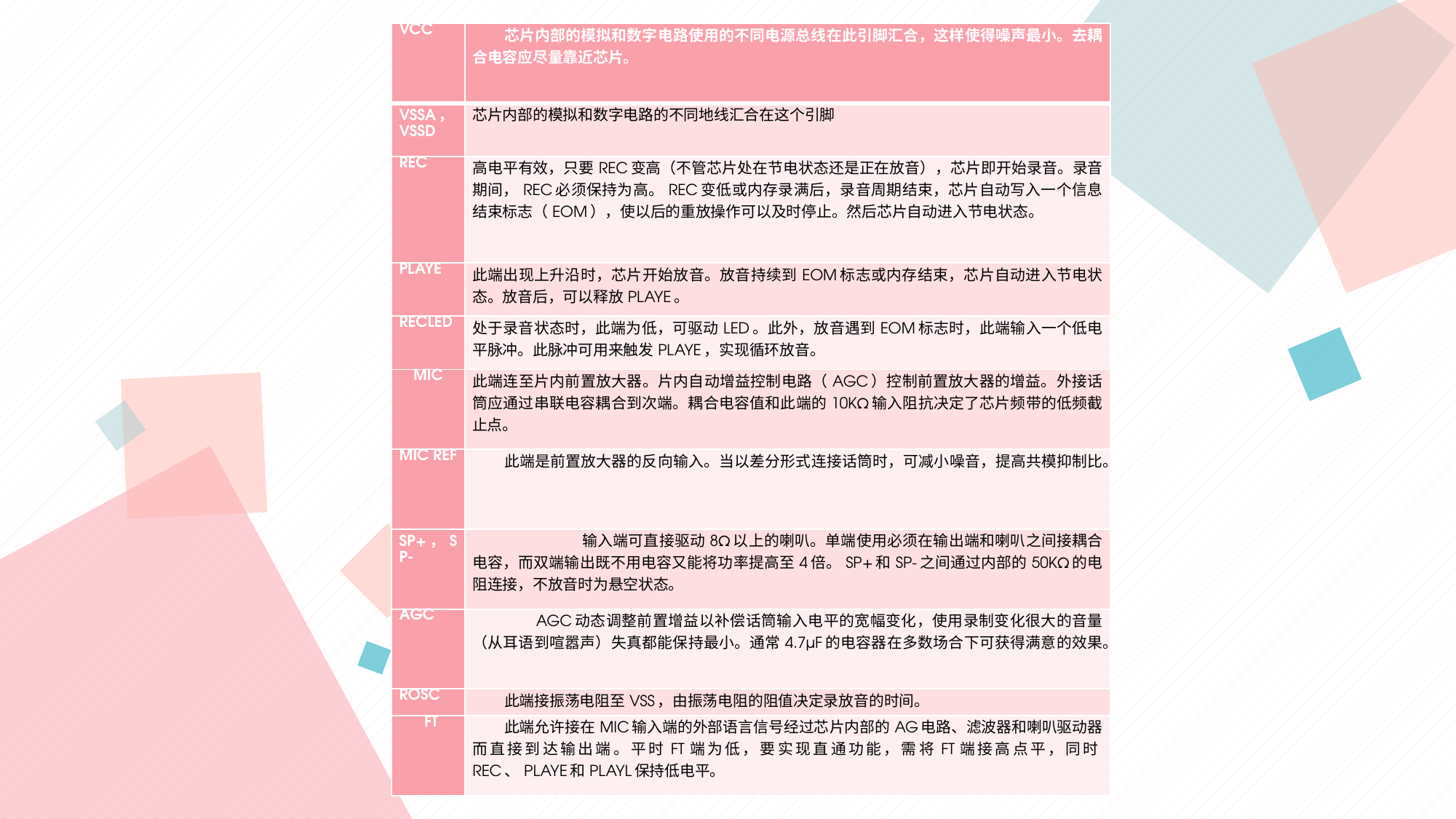

| VCC | 芯片内部的模拟和数字电路使用的不同电源总线在此引脚汇合，这样使得噪声最小。去耦合电容应尽量靠近芯片。 |
| --- | --- |
| VSSA，VSSD | 芯片内部的模拟和数字电路的不同地线汇合在这个引脚 |
| REC | 高电平有效，只要REC变高（不管芯片处在节电状态还是正在放音），芯片即开始录音。录音期间，REC必须保持为高。REC变低或内存录满后，录音周期结束，芯片自动写入一个信息结束标志（EOM），使以后的重放操作可以及时停止。然后芯片自动进入节电状态。 |
| PLAYE | 此端出现上升沿时，芯片开始放音。放音持续到EOM标志或内存结束，芯片自动进入节电状态。放音后，可以释放PLAYE。 |
| RECLED | 处于录音状态时，此端为低，可驱动LED。此外，放音遇到EOM标志时，此端输入一个低电平脉冲。此脉冲可用来触发PLAYE，实现循环放音。 |
| MIC | 此端连至片内前置放大器。片内自动增益控制电路（AGC）控制前置放大器的增益。外接话筒应通过串联电容耦合到次端。耦合电容值和此端的10KΩ输入阻抗决定了芯片频带的低频截止点。 |
| MIC REF | 此端是前置放大器的反向输入。当以差分形式连接话筒时，可减小噪音，提高共模抑制比。 |
| SP+，SP- | 输入端可直接驱动8Ω以上的喇叭。单端使用必须在输出端和喇叭之间接耦合电容，而双端输出既不用电容又能将功率提高至4倍。SP+和SP-之间通过内部的50KΩ的电阻连接，不放音时为悬空状态。 |
| AGC | AGC动态调整前置增益以补偿话筒输入电平的宽幅变化，使用录制变化很大的音量（从耳语到喧嚣声）失真都能保持最小。通常4.7µF的电容器在多数场合下可获得满意的效果。 |
| ROSC | 此端接振荡电阻至VSS，由振荡电阻的阻值决定录放音的时间。 |
| FT | 此端允许接在MIC输入端的外部语言信号经过芯片内部的AG电路、滤波器和喇叭驱动器而直接到达输出端。平时FT端为低，要实现直通功能，需将FT端接高点平，同时REC、PLAYE和PLAYL保持低电平。 |